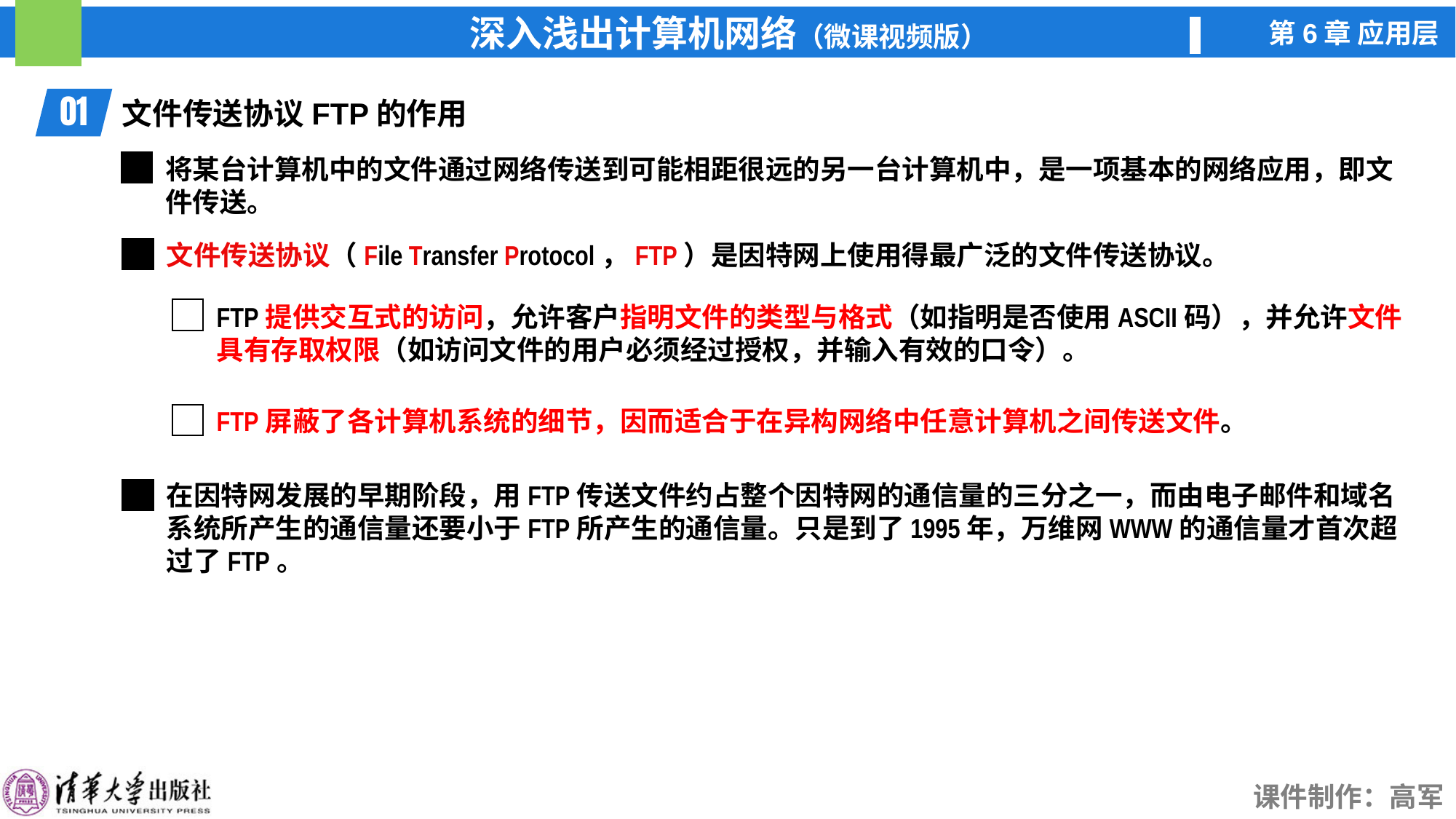

01
文件传送协议FTP的作用
将某台计算机中的文件通过网络传送到可能相距很远的另一台计算机中，是一项基本的网络应用，即文件传送。

文件传送协议（File Transfer Protocol，FTP）是因特网上使用得最广泛的文件传送协议。

FTP提供交互式的访问，允许客户指明文件的类型与格式（如指明是否使用ASCII码），并允许文件具有存取权限（如访问文件的用户必须经过授权，并输入有效的口令）。

FTP屏蔽了各计算机系统的细节，因而适合于在异构网络中任意计算机之间传送文件。

在因特网发展的早期阶段，用FTP传送文件约占整个因特网的通信量的三分之一，而由电子邮件和域名系统所产生的通信量还要小于FTP所产生的通信量。只是到了1995年，万维网WWW的通信量才首次超过了FTP。